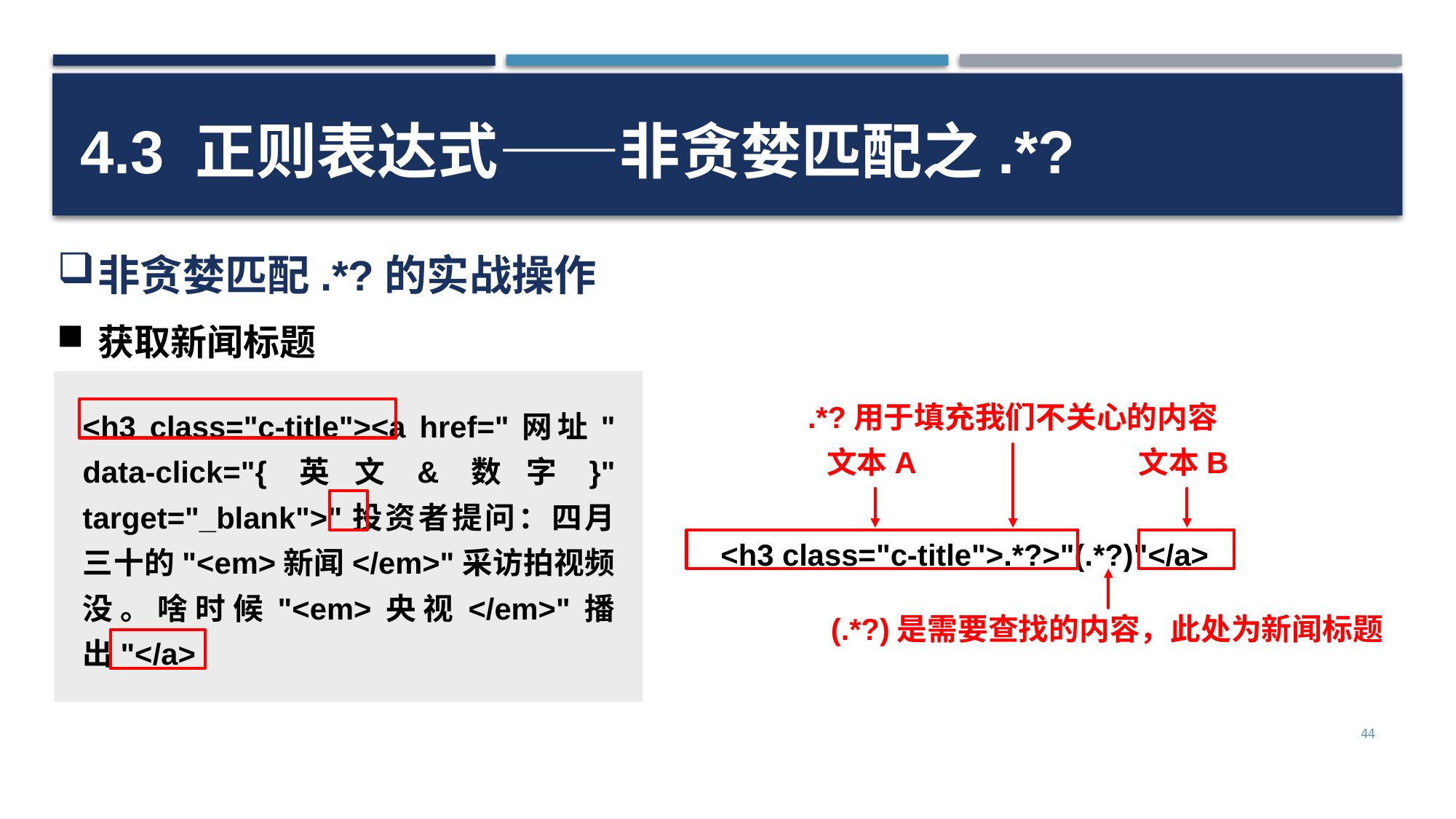

4.3 正则表达式——非贪婪匹配之.*?
非贪婪匹配.*?的实战操作
获取新闻标题

<h3 class="c-title"><a href="网址" data-click="{英文&数字}" target="_blank">"投资者提问：四月三十的"<em>新闻</em>"采访拍视频没。啥时候"<em>央视</em>"播出"</a>
.*?用于填充我们不关心的内容

文本B
文本A

<h3 class="c-title">.*?>"(.*?)"</a>

(.*?)是需要查找的内容，此处为新闻标题

44